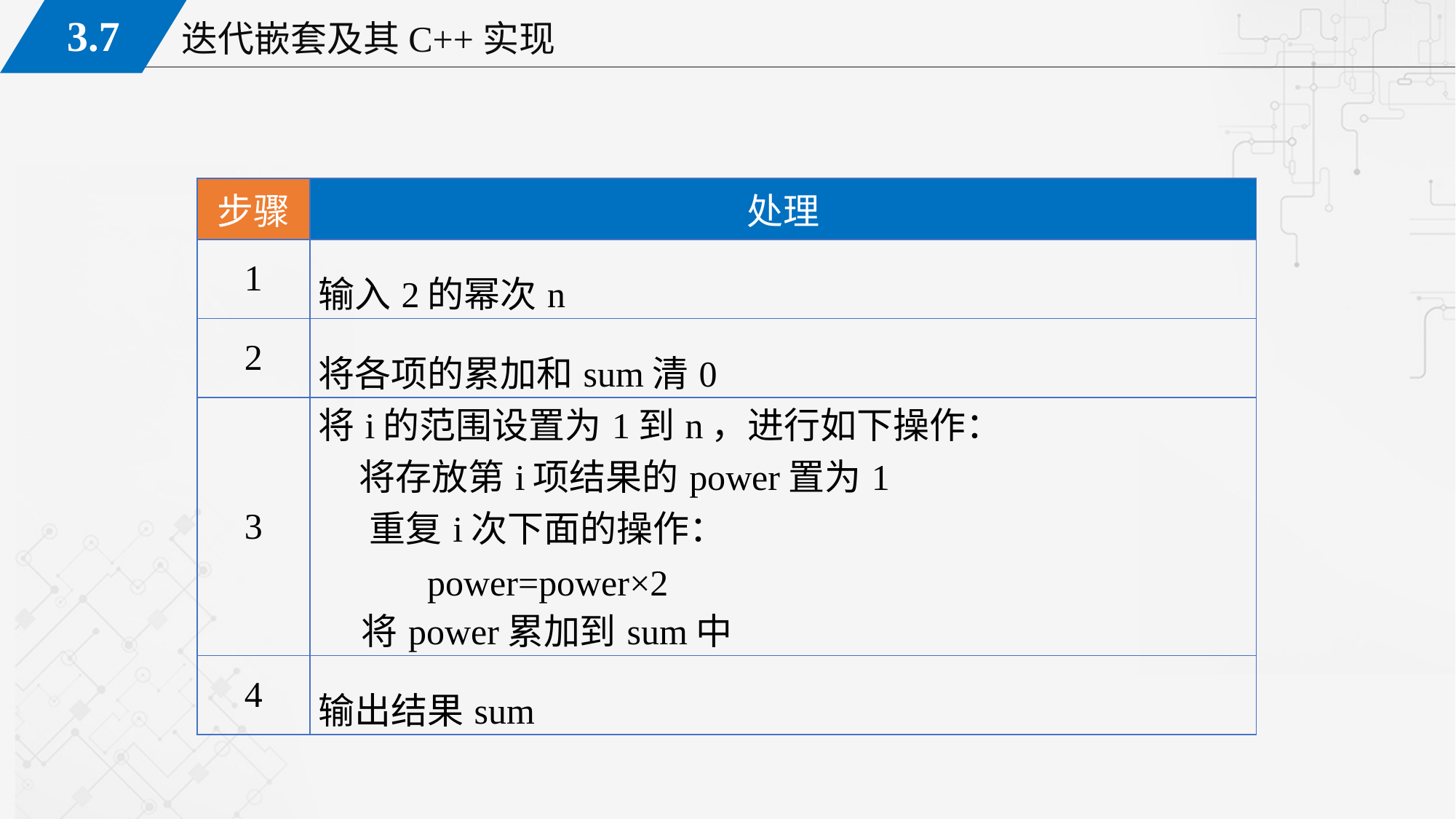

| 步骤 | 处理 |
| --- | --- |
| 1 | 输入2的幂次n |
| 2 | 将各项的累加和sum清0 |
| 3 | 将i的范围设置为1到n，进行如下操作： 将存放第i项结果的power置为1 重复i次下面的操作： power=power×2 将power累加到sum中 |
| 4 | 输出结果sum |